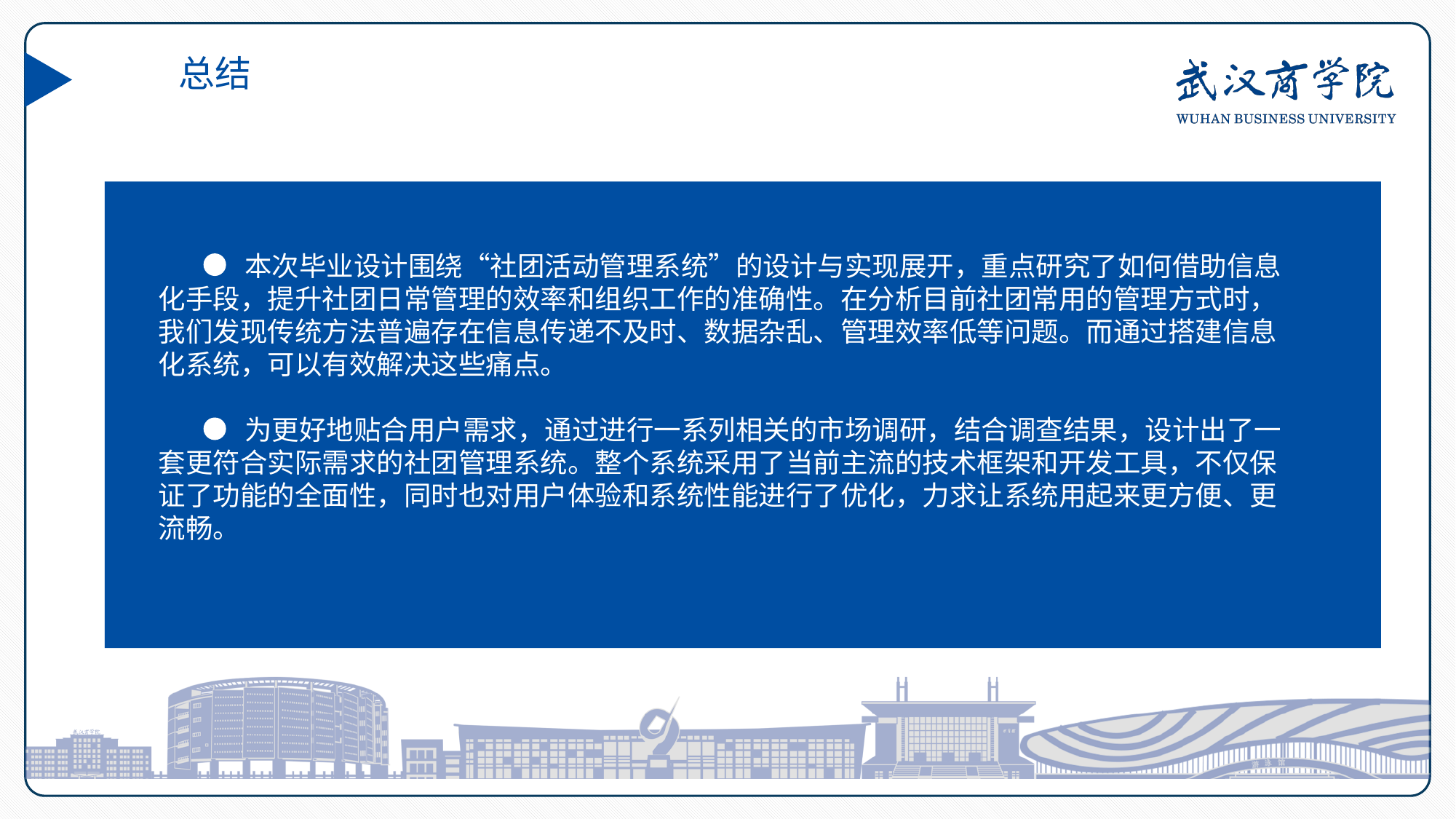

总结

本次毕业设计围绕“社团活动管理系统”的设计与实现展开，重点研究了如何借助信息化手段，提升社团日常管理的效率和组织工作的准确性。在分析目前社团常用的管理方式时，我们发现传统方法普遍存在信息传递不及时、数据杂乱、管理效率低等问题。而通过搭建信息化系统，可以有效解决这些痛点。

为更好地贴合用户需求，通过进行一系列相关的市场调研，结合调查结果，设计出了一套更符合实际需求的社团管理系统。整个系统采用了当前主流的技术框架和开发工具，不仅保证了功能的全面性，同时也对用户体验和系统性能进行了优化，力求让系统用起来更方便、更流畅。